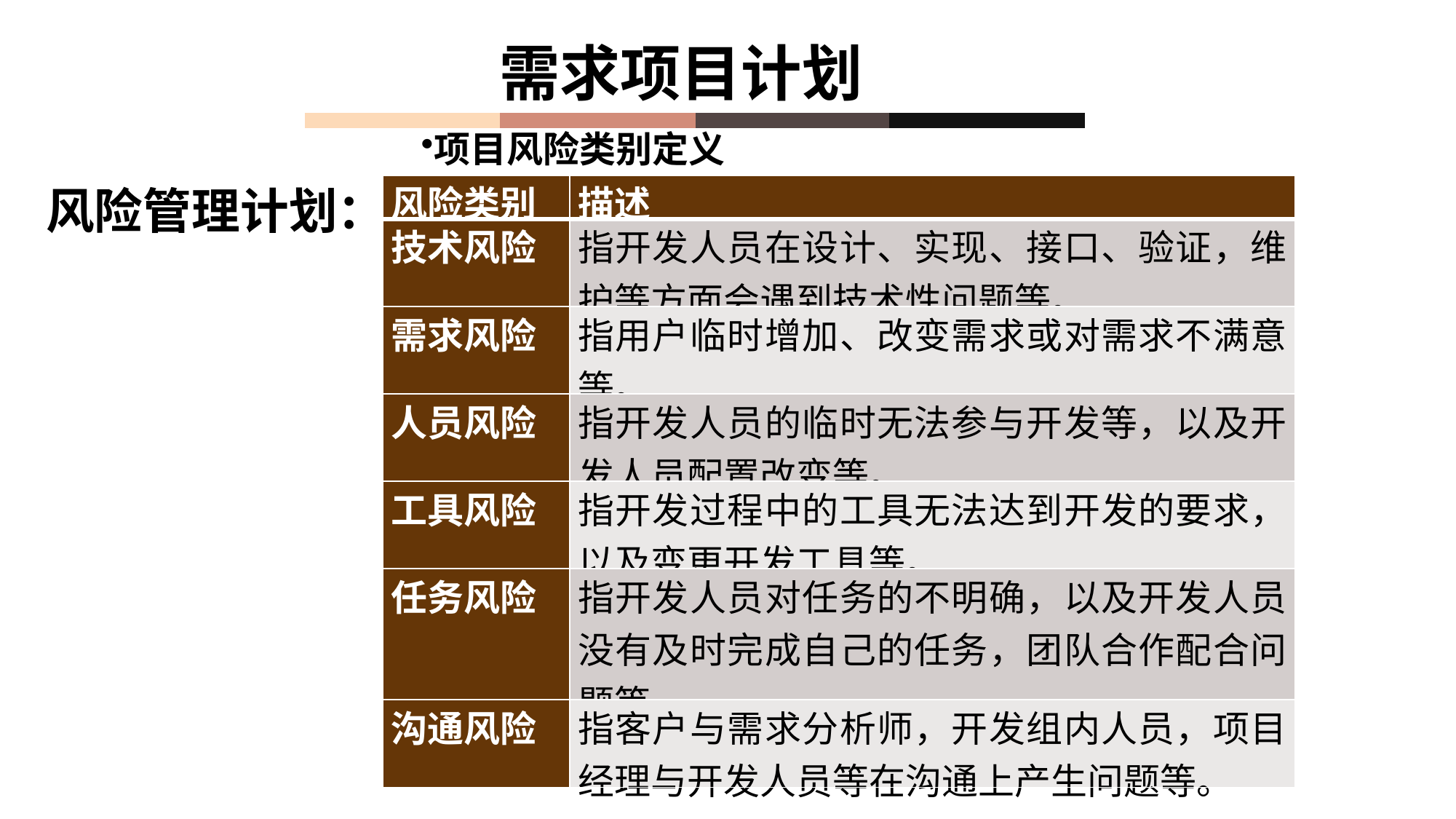

需求项目计划
项目风险类别定义
风险管理计划：
| 风险类别 | 描述 |
| --- | --- |
| 技术风险 | 指开发人员在设计、实现、接口、验证，维护等方面会遇到技术性问题等。 |
| 需求风险 | 指用户临时增加、改变需求或对需求不满意等。 |
| 人员风险 | 指开发人员的临时无法参与开发等，以及开发人员配置改变等。 |
| 工具风险 | 指开发过程中的工具无法达到开发的要求，以及变更开发工具等。 |
| 任务风险 | 指开发人员对任务的不明确，以及开发人员没有及时完成自己的任务，团队合作配合问题等。 |
| 沟通风险 | 指客户与需求分析师，开发组内人员，项目经理与开发人员等在沟通上产生问题等。 |